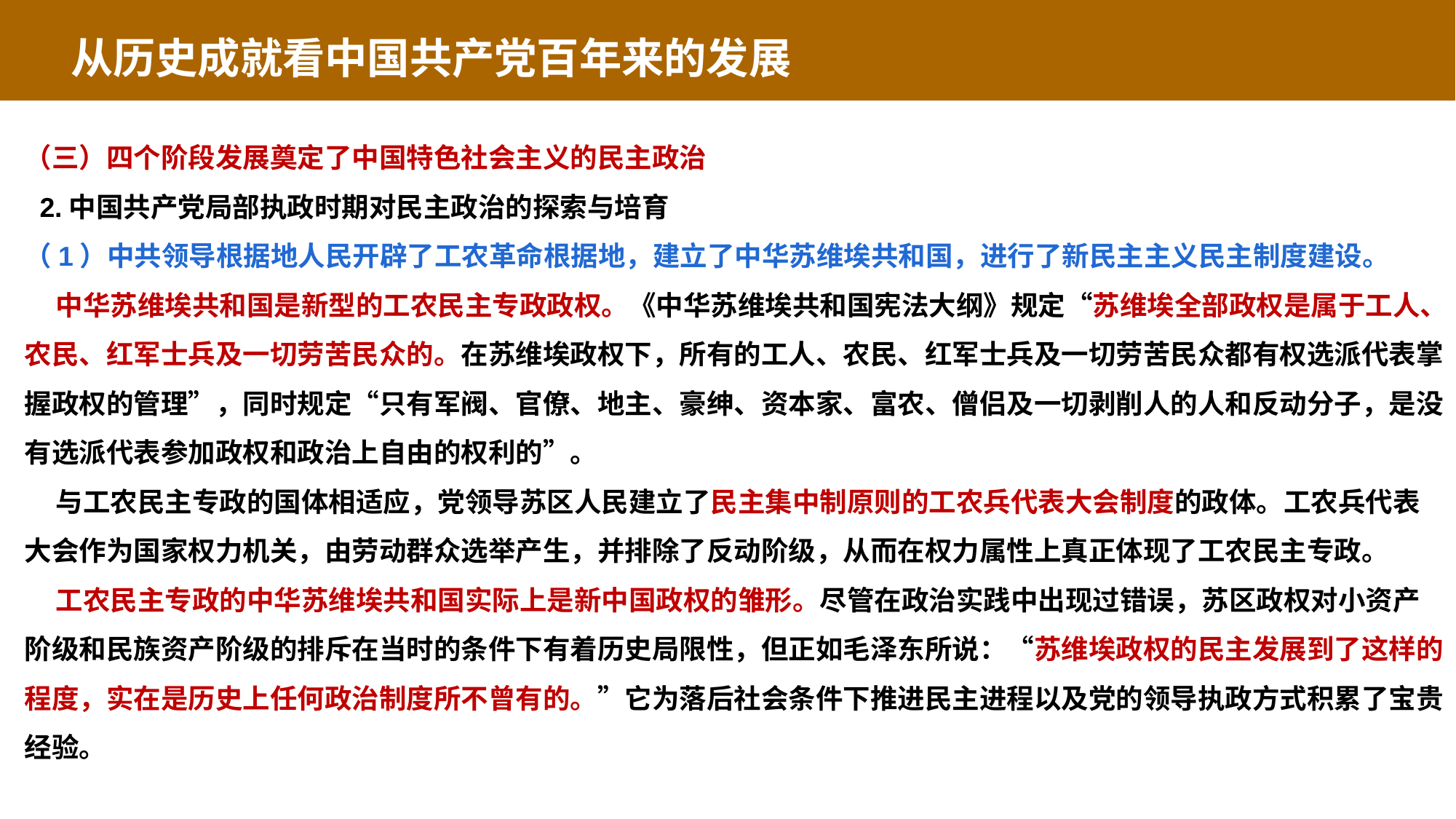

从历史成就看中国共产党百年来的发展
（三）四个阶段发展奠定了中国特色社会主义的民主政治
  2.中国共产党局部执政时期对民主政治的探索与培育
（1）中共领导根据地人民开辟了工农革命根据地，建立了中华苏维埃共和国，进行了新民主主义民主制度建设。
    中华苏维埃共和国是新型的工农民主专政政权。《中华苏维埃共和国宪法大纲》规定“苏维埃全部政权是属于工人、农民、红军士兵及一切劳苦民众的。在苏维埃政权下，所有的工人、农民、红军士兵及一切劳苦民众都有权选派代表掌握政权的管理”，同时规定“只有军阀、官僚、地主、豪绅、资本家、富农、僧侣及一切剥削人的人和反动分子，是没有选派代表参加政权和政治上自由的权利的”。
    与工农民主专政的国体相适应，党领导苏区人民建立了民主集中制原则的工农兵代表大会制度的政体。工农兵代表大会作为国家权力机关，由劳动群众选举产生，并排除了反动阶级，从而在权力属性上真正体现了工农民主专政。
    工农民主专政的中华苏维埃共和国实际上是新中国政权的雏形。尽管在政治实践中出现过错误，苏区政权对小资产阶级和民族资产阶级的排斥在当时的条件下有着历史局限性，但正如毛泽东所说：“苏维埃政权的民主发展到了这样的程度，实在是历史上任何政治制度所不曾有的。”它为落后社会条件下推进民主进程以及党的领导执政方式积累了宝贵经验。